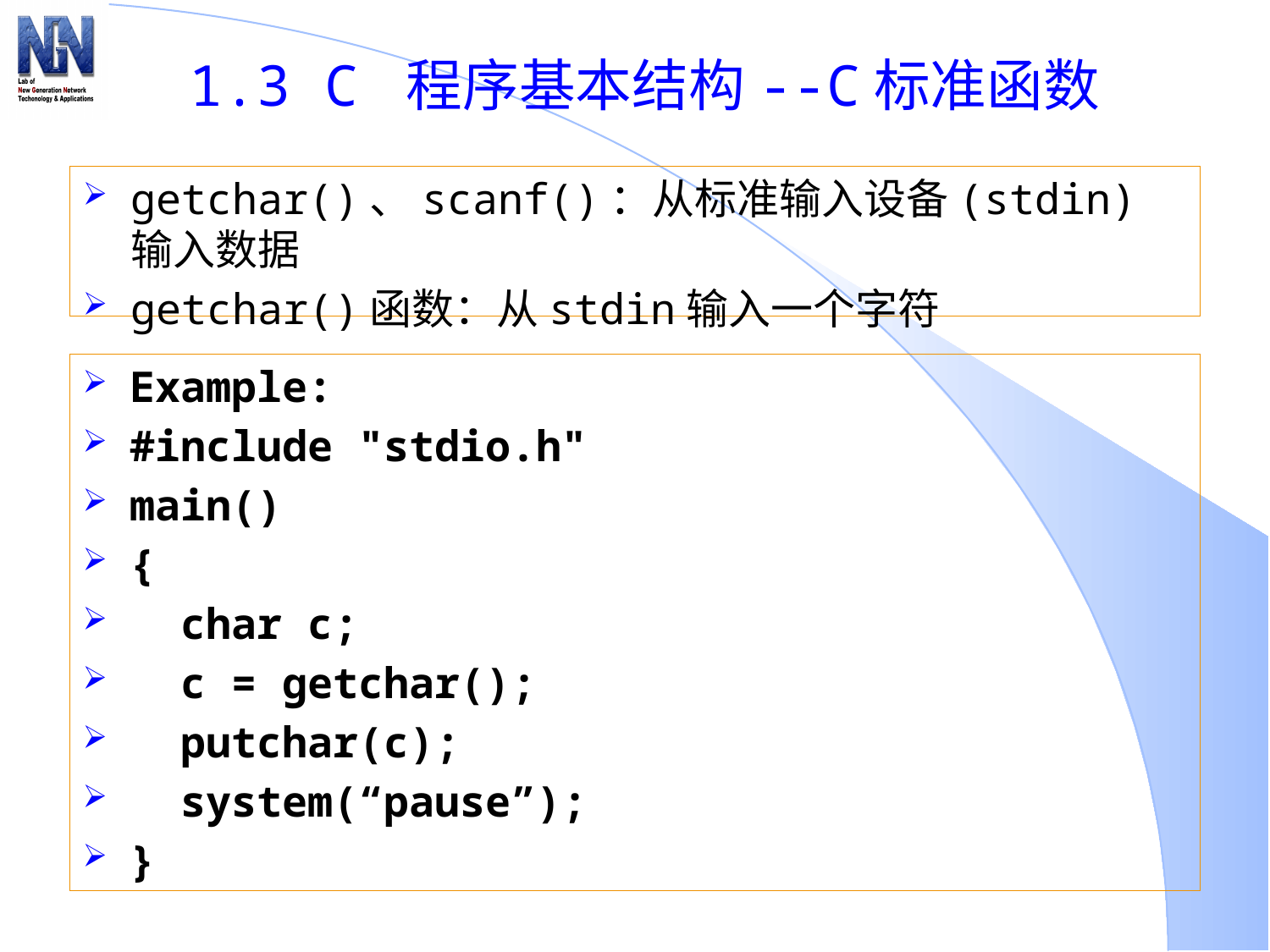

# 1.3 C 程序基本结构--C标准函数
getchar()、scanf()：从标准输入设备(stdin)输入数据
getchar()函数：从stdin输入一个字符

Example:
#include "stdio.h"
main()
{
  char c;
  c = getchar();
  putchar(c);
  system(“pause”);
}